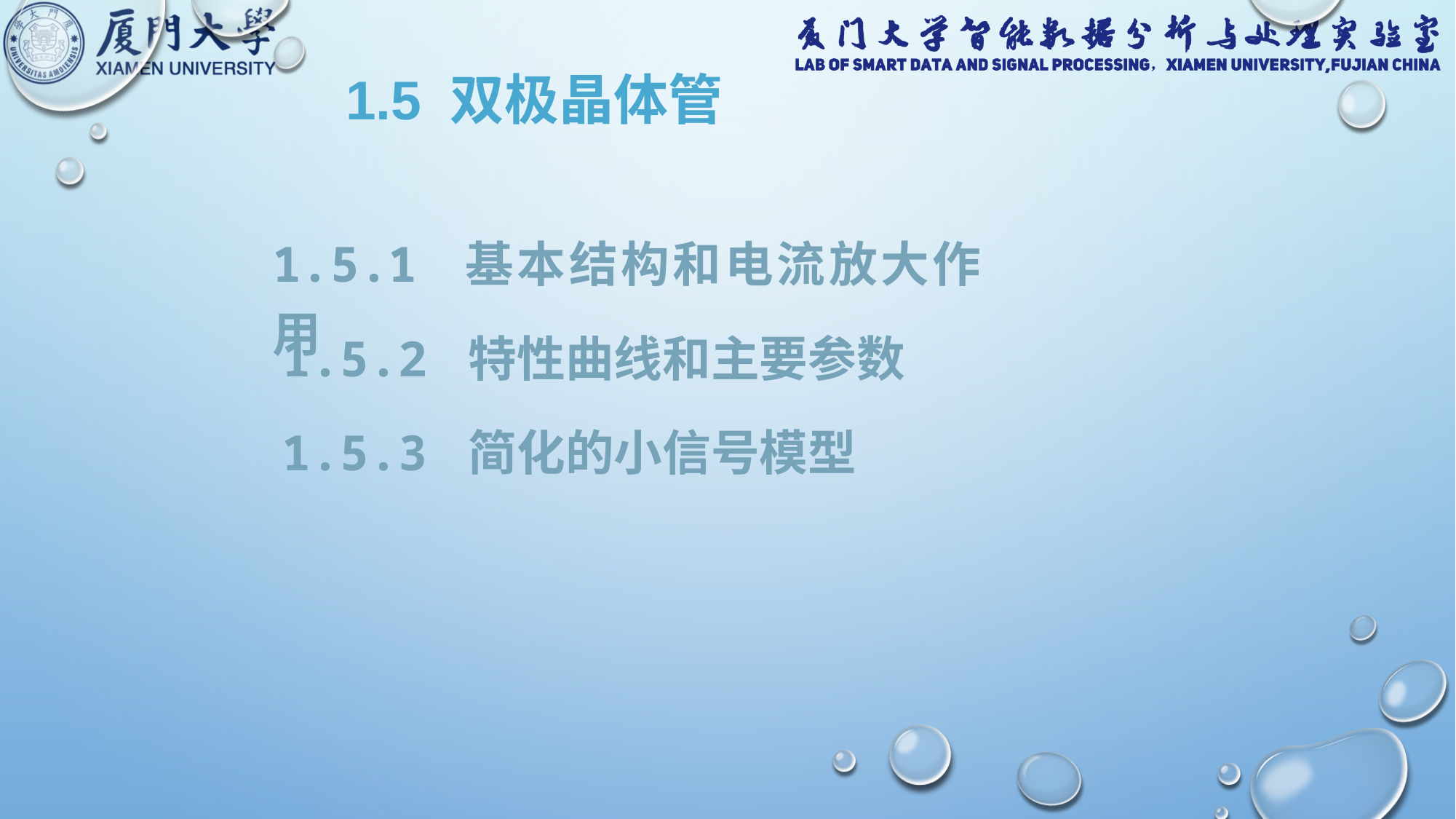

1.5 双极晶体管
1.5.1 基本结构和电流放大作用
1.5.2 特性曲线和主要参数
1.5.3 简化的小信号模型
214